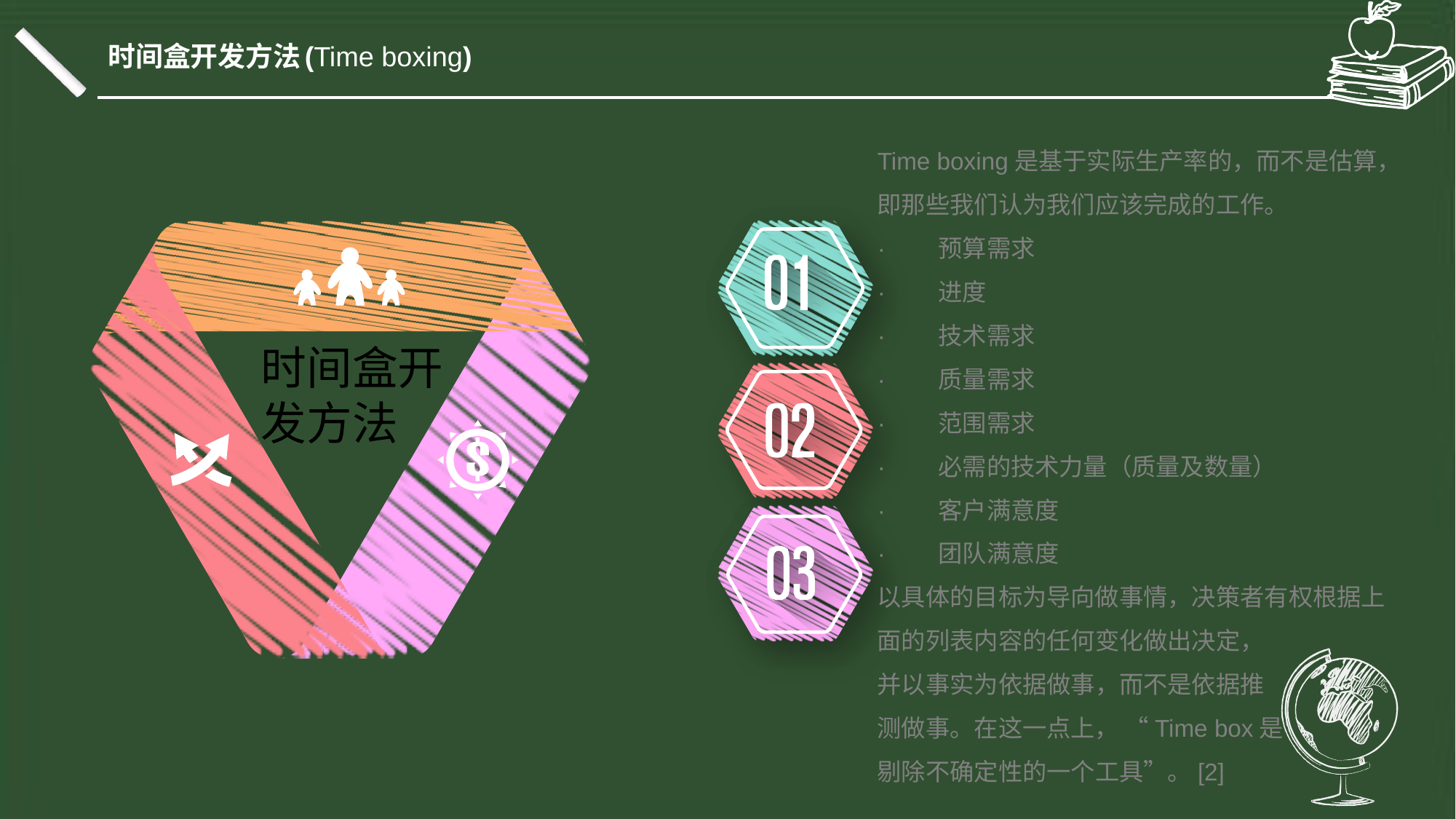

时间盒开发方法(Time boxing)
Time boxing是基于实际生产率的，而不是估算，即那些我们认为我们应该完成的工作。
·       预算需求
·       进度
·       技术需求
·       质量需求
·       范围需求
·       必需的技术力量（质量及数量）
·       客户满意度
·       团队满意度
以具体的目标为导向做事情，决策者有权根据上面的列表内容的任何变化做出决定，
并以事实为依据做事，而不是依据推
测做事。在这一点上， “Time box是
剔除不确定性的一个工具”。[2]

时间盒开发方法